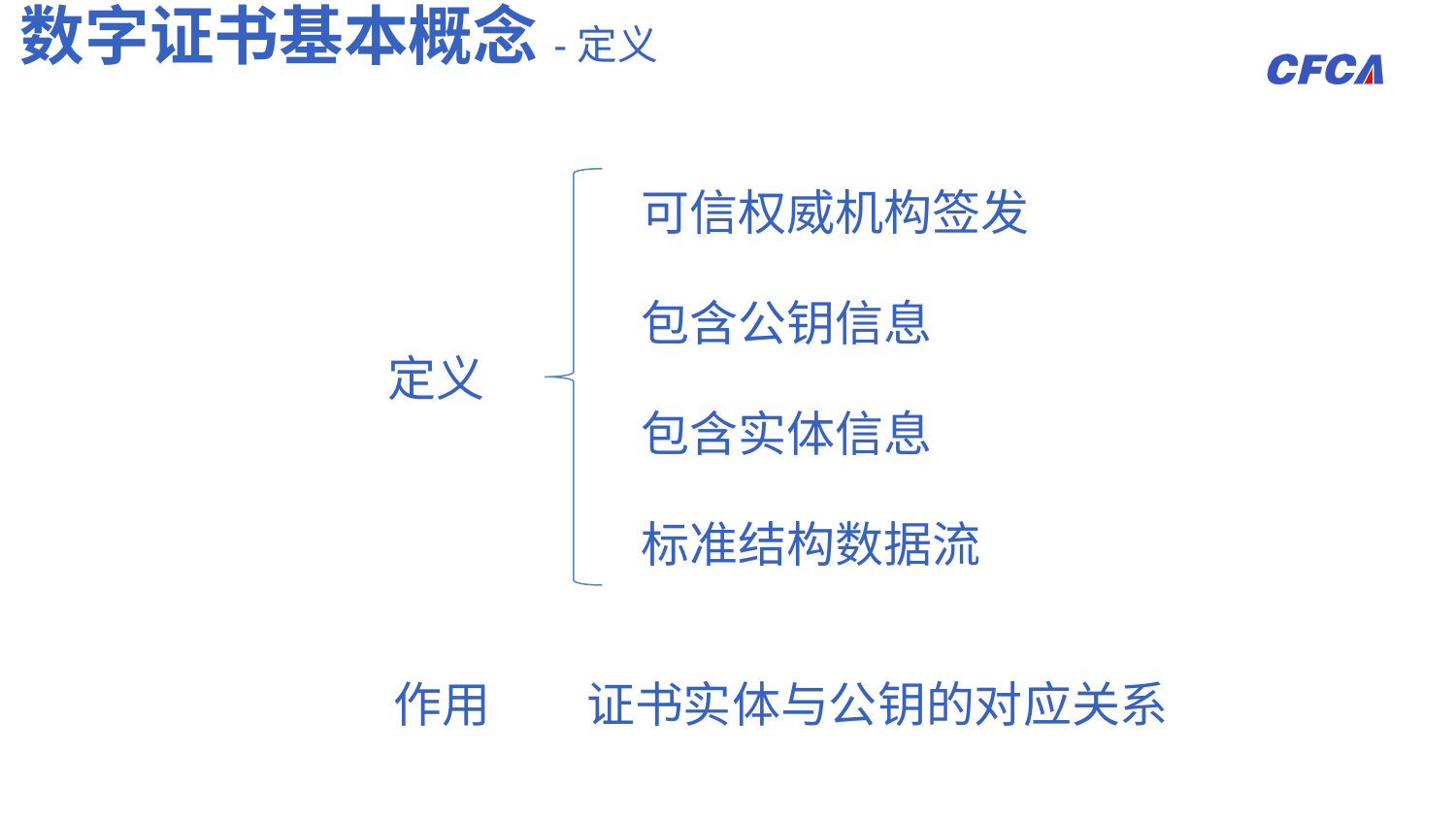

数字证书基本概念-定义

可信权威机构签发
包含公钥信息
定义
包含实体信息
标准结构数据流
作用
证书实体与公钥的对应关系